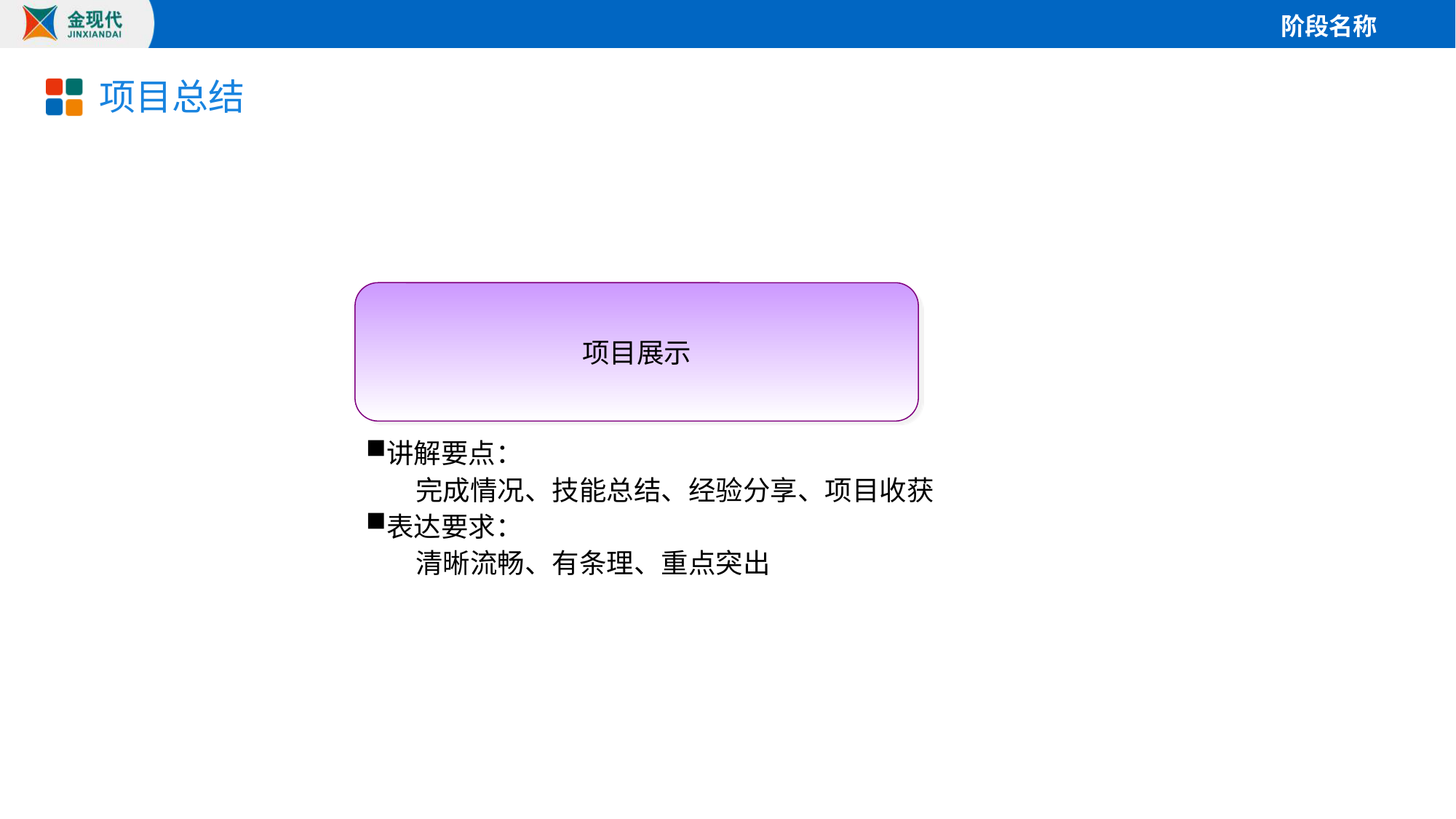

# 项目总结
项目展示
讲解要点：
       完成情况、技能总结、经验分享、项目收获
表达要求：
       清晰流畅、有条理、重点突出